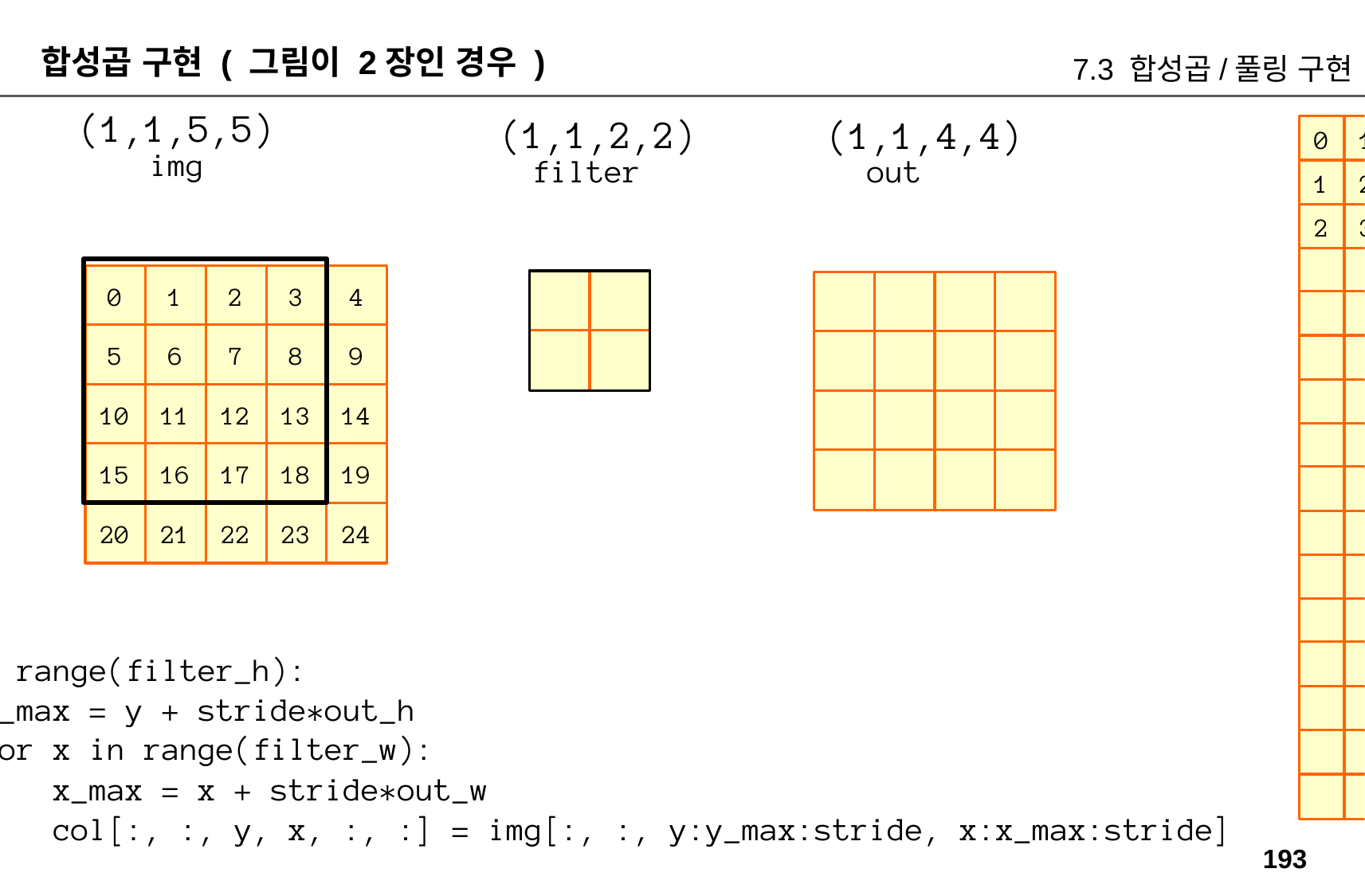

합성곱 구현 ( 그림이 2장인 경우 )
7.3 합성곱/풀링 구현
(1,1,5,5)
(1,1,2,2)
(1,1,4,4)
0
1
5
6
1
2
6
7
2
3
7
8

img
filter
out

0
1
2
3
4

5
6
7
8
9

10
11
12
13
14

15
16
17
18
19

20
21
22
23
24
 for y in range(filter_h):
        y_max = y + stride*out_h
        for x in range(filter_w):
            x_max = x + stride*out_w
            col[:, :, y, x, :, :] = img[:, :, y:y_max:stride, x:x_max:stride]